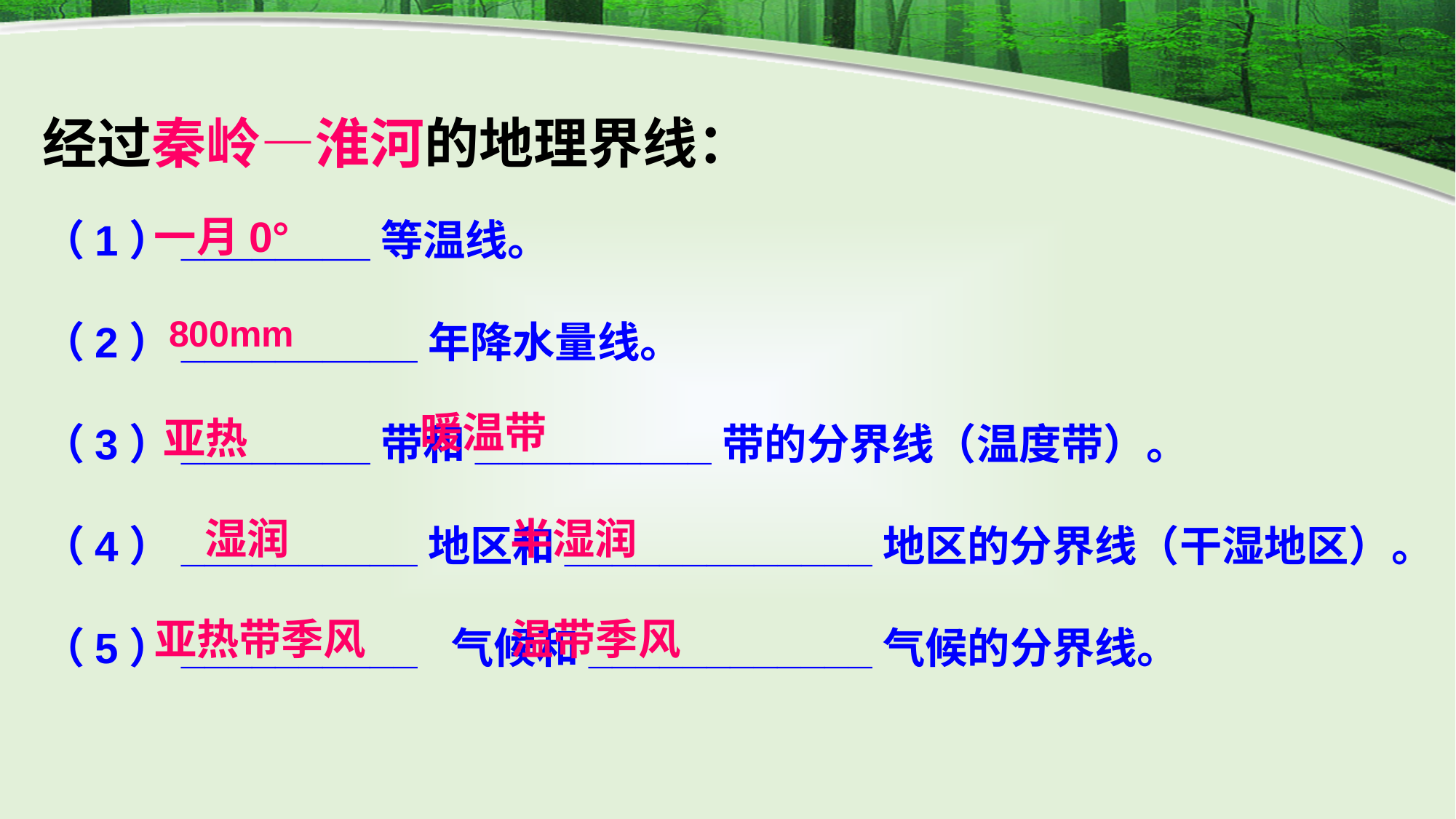

经过秦岭—淮河的地理界线：
一月0°
（1）________等温线。

（2）__________年降水量线。

（3）________带和__________带的分界线（温度带）。

（4）__________地区和_____________地区的分界线（干湿地区）。

（5）__________  气候和____________气候的分界线。

800mm
暖温带
亚热
湿润
半湿润
亚热带季风
温带季风